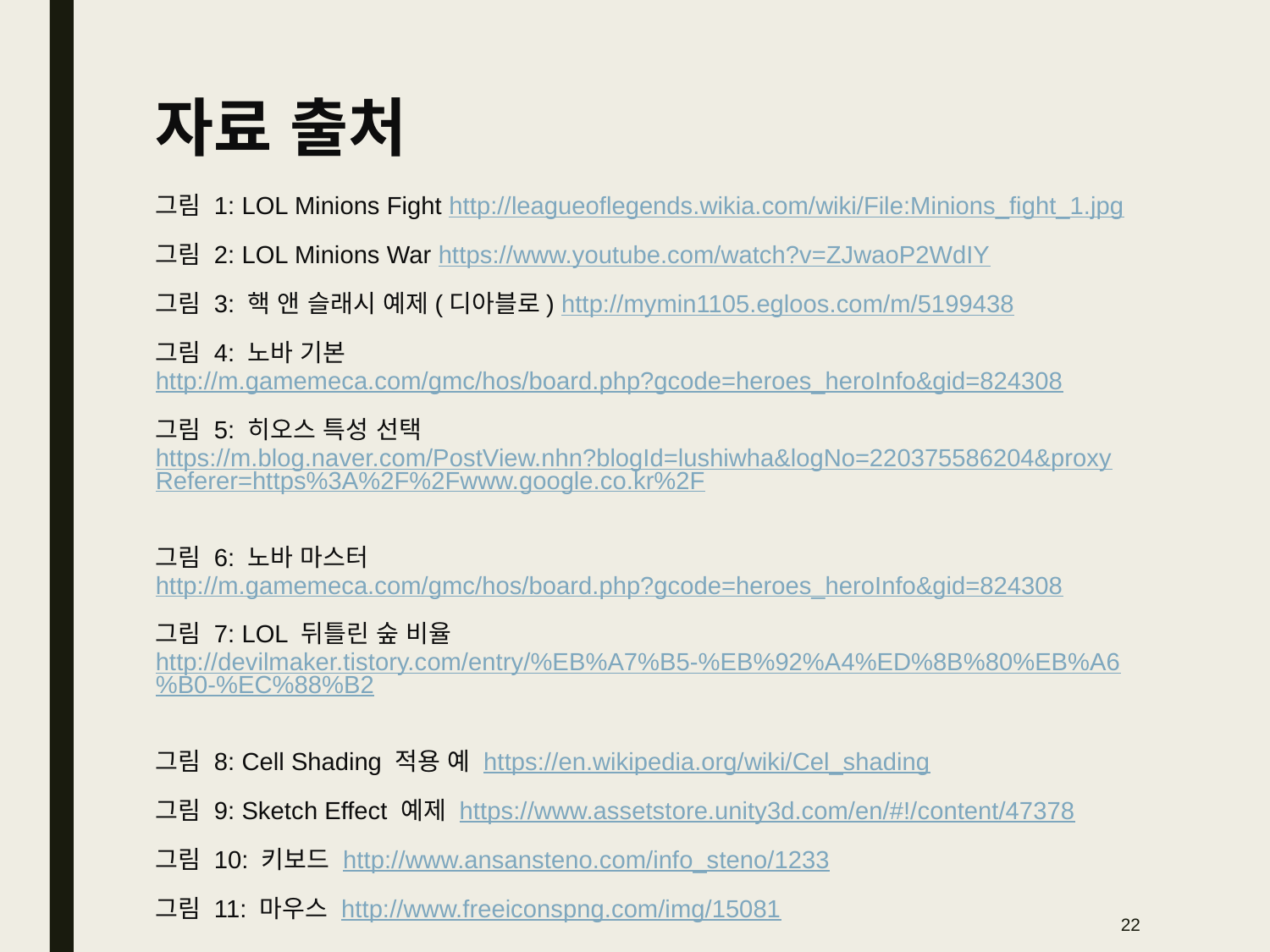

# 자료 출처
그림 1: LOL Minions Fight http://leagueoflegends.wikia.com/wiki/File:Minions_fight_1.jpg
그림 2: LOL Minions War https://www.youtube.com/watch?v=ZJwaoP2WdIY
그림 3: 핵 앤 슬래시 예제(디아블로) http://mymin1105.egloos.com/m/5199438
그림 4: 노바 기본 http://m.gamemeca.com/gmc/hos/board.php?gcode=heroes_heroInfo&gid=824308
그림 5: 히오스 특성 선택 https://m.blog.naver.com/PostView.nhn?blogId=lushiwha&logNo=220375586204&proxyReferer=https%3A%2F%2Fwww.google.co.kr%2F
그림 6: 노바 마스터 http://m.gamemeca.com/gmc/hos/board.php?gcode=heroes_heroInfo&gid=824308
그림 7: LOL 뒤틀린 숲 비율 http://devilmaker.tistory.com/entry/%EB%A7%B5-%EB%92%A4%ED%8B%80%EB%A6%B0-%EC%88%B2
그림 8: Cell Shading 적용 예 https://en.wikipedia.org/wiki/Cel_shading
그림 9: Sketch Effect 예제 https://www.assetstore.unity3d.com/en/#!/content/47378
그림 10: 키보드 http://www.ansansteno.com/info_steno/1233
그림 11: 마우스 http://www.freeiconspng.com/img/15081

22